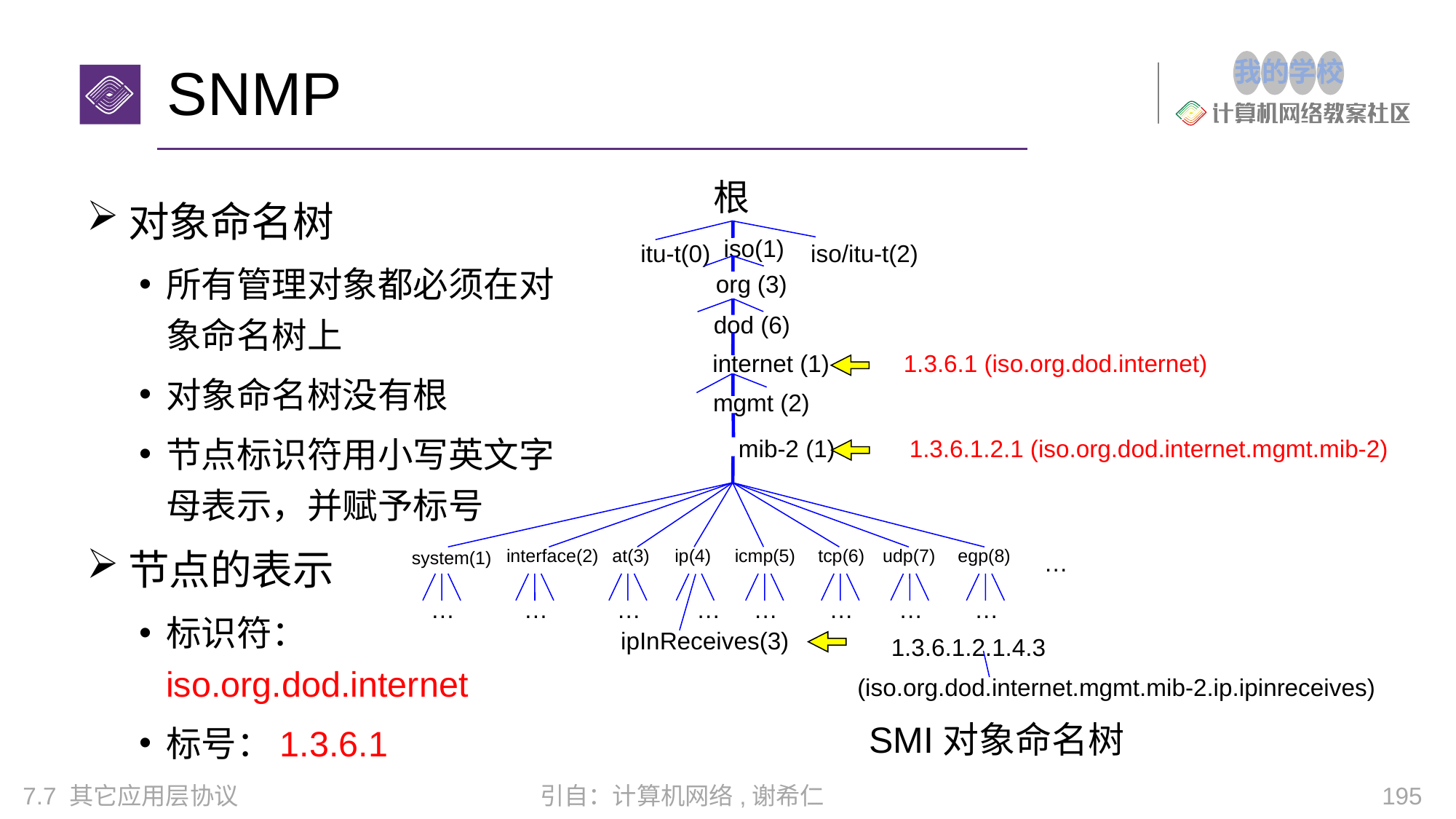

# SNMP
根

iso(1)
itu-t(0)
iso/itu-t(2)

org (3)

dod (6)

internet (1)           1.3.6.1 (iso.org.dod.internet)

mgmt (2)

mib-2 (1)           1.3.6.1.2.1 (iso.org.dod.internet.mgmt.mib-2)

interface(2)
at(3)
ip(4)
icmp(5)
tcp(6)
udp(7)
egp(8)
system(1)
…

…
…
…
…
…
…
…
…
ipInReceives(3)
1.3.6.1.2.1.4.3

(iso.org.dod.internet.mgmt.mib-2.ip.ipinreceives)
对象命名树
所有管理对象都必须在对象命名树上
对象命名树没有根
节点标识符用小写英文字母表示，并赋予标号
节点的表示
标识符：iso.org.dod.internet
标号：1.3.6.1
SMI对象命名树
195
7.7 其它应用层协议
引自：计算机网络,谢希仁